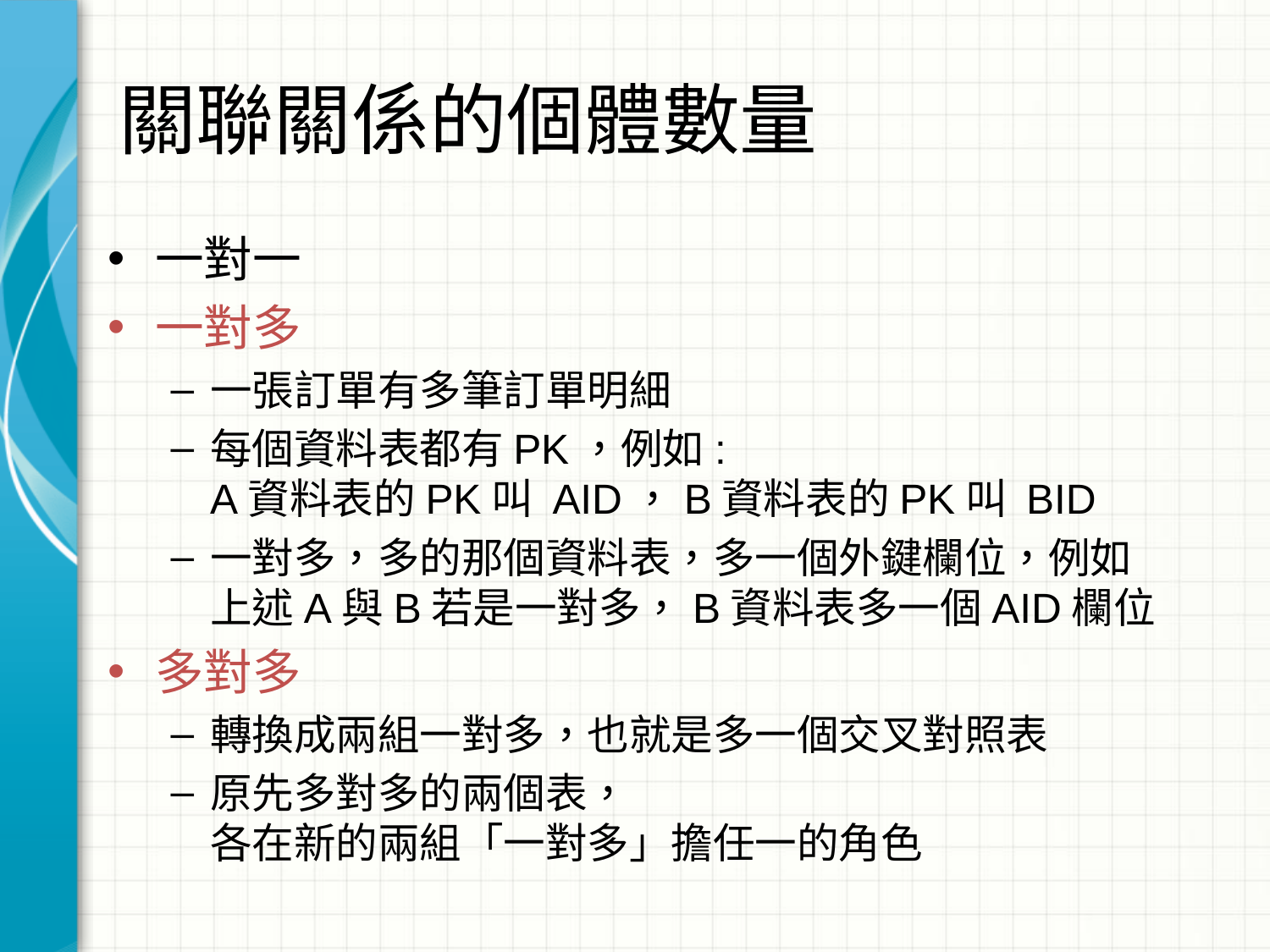

# 關聯關係的個體數量
一對一
一對多
一張訂單有多筆訂單明細
每個資料表都有PK，例如:
A資料表的PK叫 AID，B資料表的PK叫 BID
一對多，多的那個資料表，多一個外鍵欄位，例如
上述A與B若是一對多，B資料表多一個AID欄位
多對多
轉換成兩組一對多，也就是多一個交叉對照表
原先多對多的兩個表，
各在新的兩組「一對多」擔任一的角色